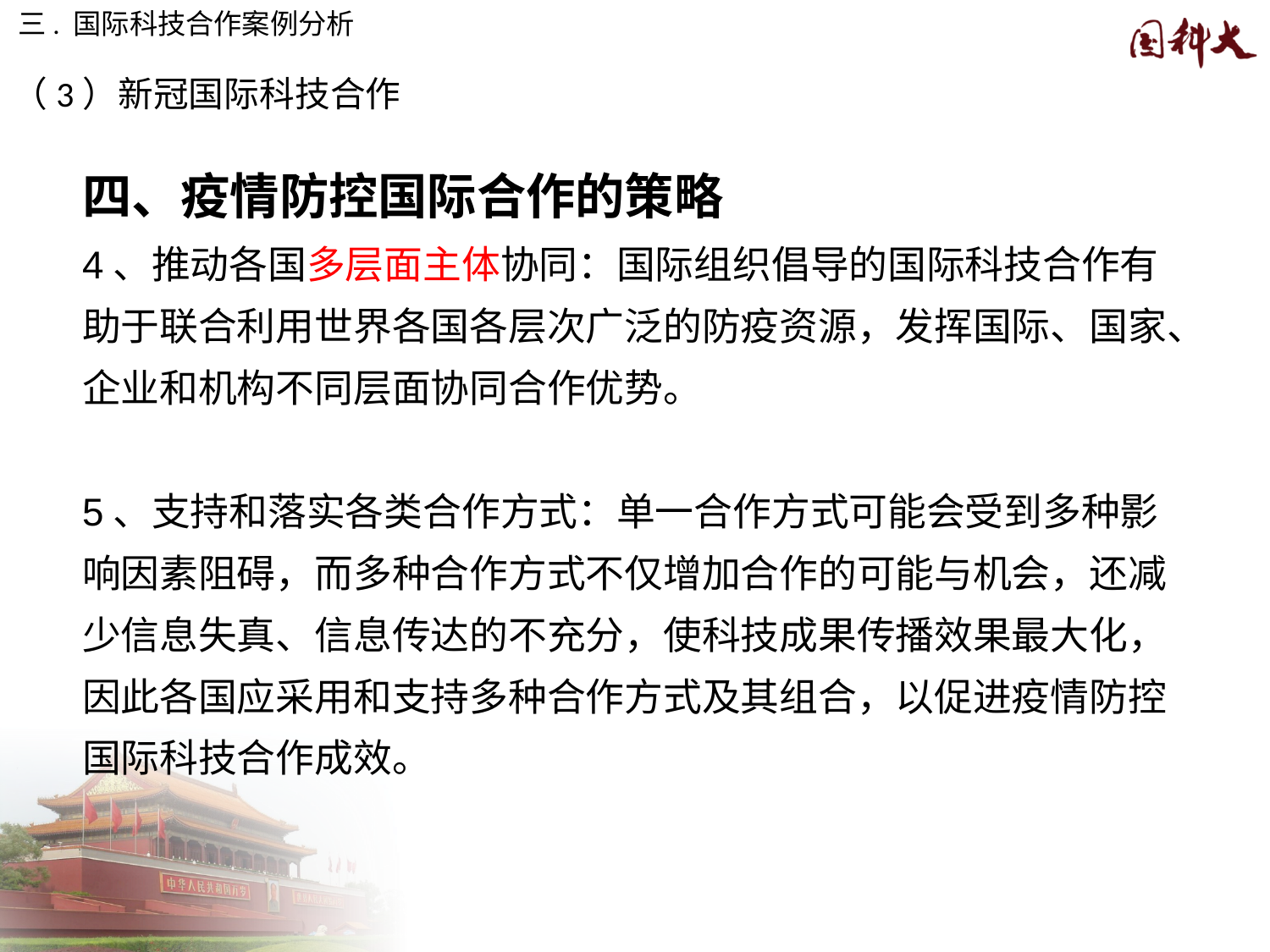

三. 国际科技合作案例分析
（3）新冠国际科技合作
四、疫情防控国际合作的策略
4、推动各国多层面主体协同：国际组织倡导的国际科技合作有助于联合利用世界各国各层次广泛的防疫资源，发挥国际、国家、企业和机构不同层面协同合作优势。

5、支持和落实各类合作方式：单一合作方式可能会受到多种影响因素阻碍，而多种合作方式不仅增加合作的可能与机会，还减少信息失真、信息传达的不充分，使科技成果传播效果最大化，因此各国应采用和支持多种合作方式及其组合，以促进疫情防控国际科技合作成效。